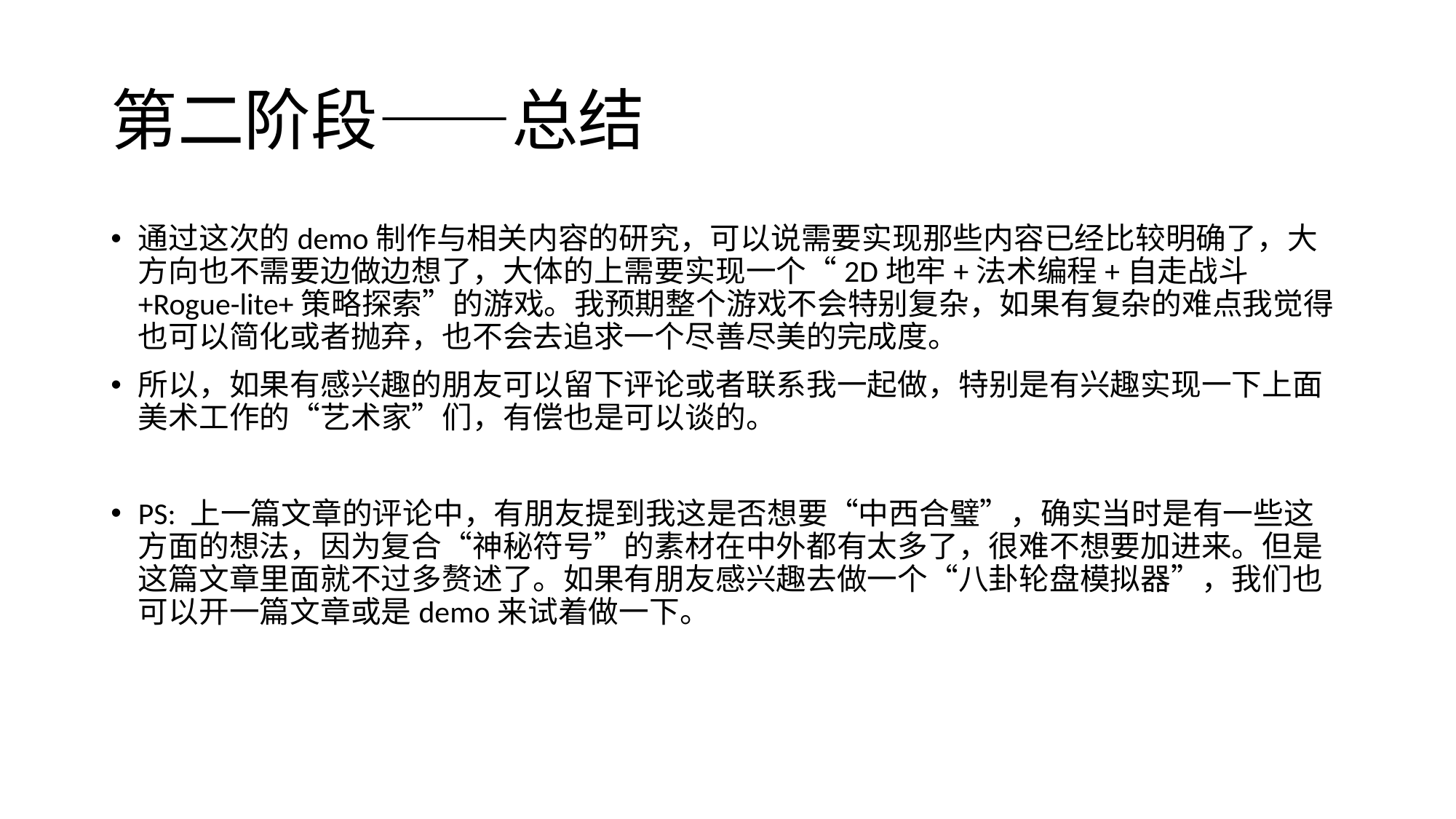

# 第二阶段——总结
通过这次的demo制作与相关内容的研究，可以说需要实现那些内容已经比较明确了，大方向也不需要边做边想了，大体的上需要实现一个“2D地牢+法术编程+自走战斗+Rogue-lite+策略探索”的游戏。我预期整个游戏不会特别复杂，如果有复杂的难点我觉得也可以简化或者抛弃，也不会去追求一个尽善尽美的完成度。
所以，如果有感兴趣的朋友可以留下评论或者联系我一起做，特别是有兴趣实现一下上面美术工作的“艺术家”们，有偿也是可以谈的。

PS: 上一篇文章的评论中，有朋友提到我这是否想要“中西合璧”，确实当时是有一些这方面的想法，因为复合“神秘符号”的素材在中外都有太多了，很难不想要加进来。但是这篇文章里面就不过多赘述了。如果有朋友感兴趣去做一个“八卦轮盘模拟器”，我们也可以开一篇文章或是demo来试着做一下。